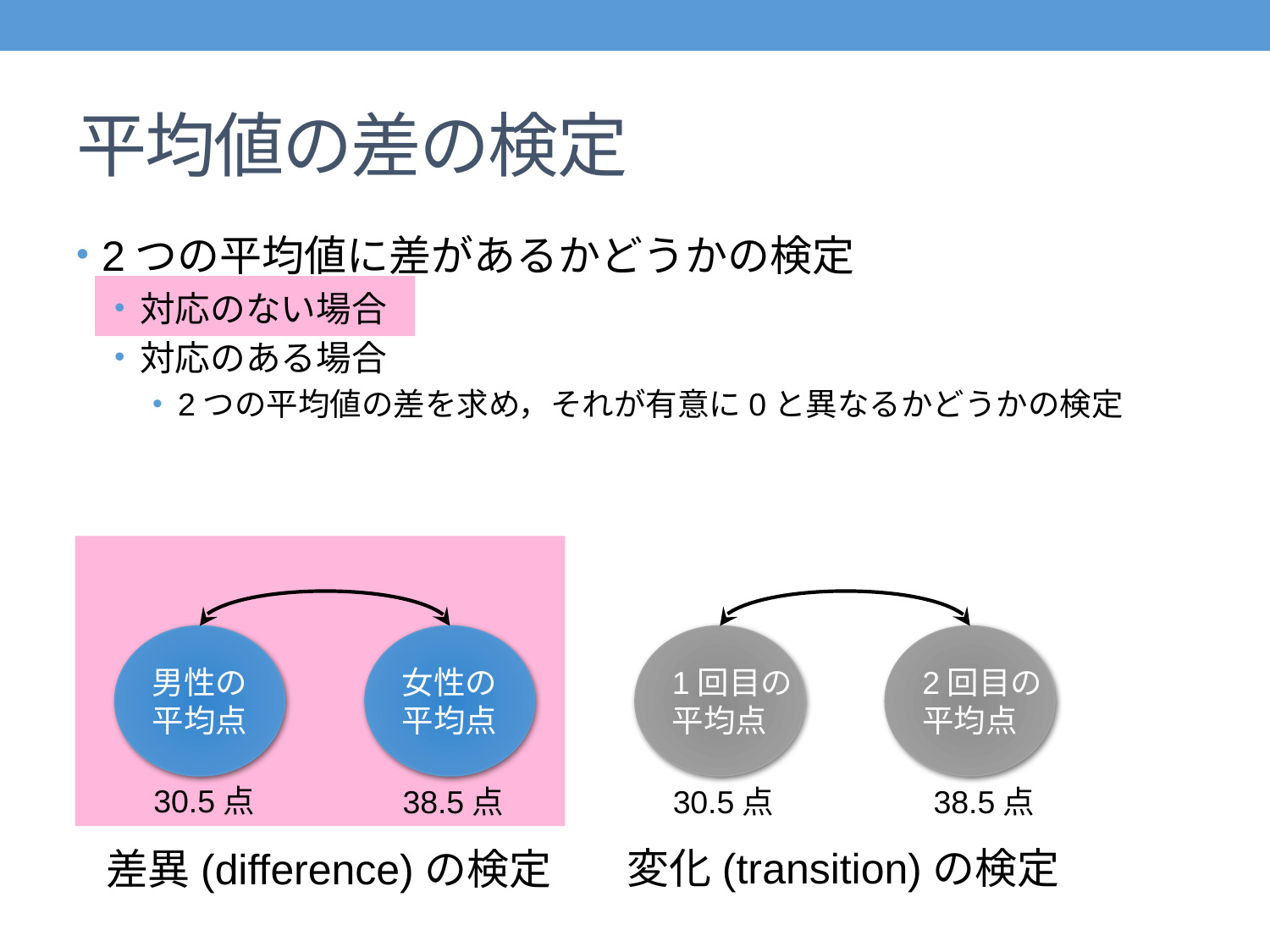

# 平均値の差の検定
2つの平均値に差があるかどうかの検定
対応のない場合
対応のある場合
2つの平均値の差を求め，それが有意に0と異なるかどうかの検定

男性の
平均点
女性の
平均点
1回目の
平均点
2回目の
平均点
30.5点
38.5点
30.5点
38.5点
変化(transition)の検定
差異(difference)の検定